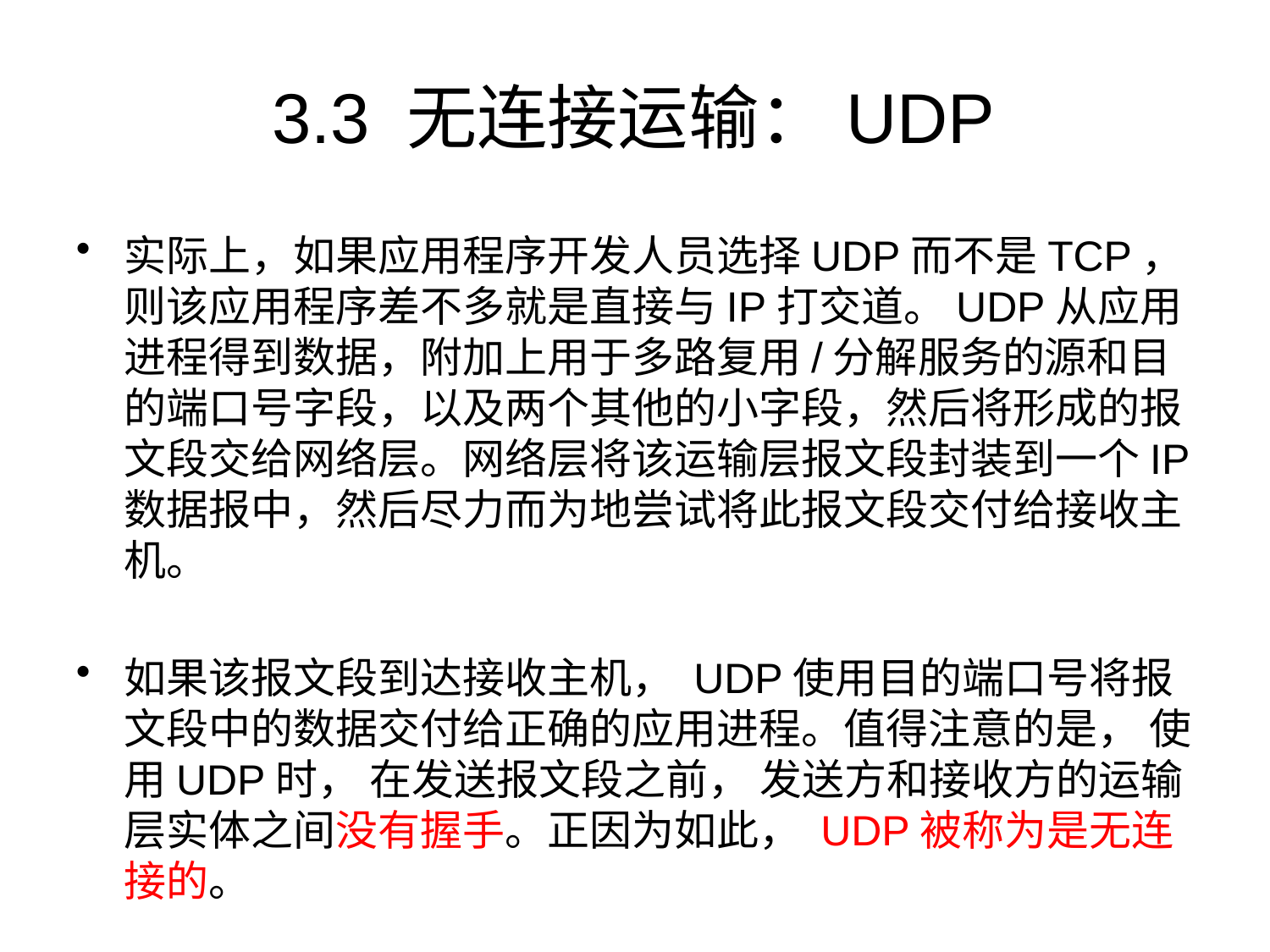

# 3.3 无连接运输：UDP
实际上，如果应用程序开发人员选择UDP而不是TCP， 则该应用程序差不多就是直接与IP打交道。UDP从应用进程得到数据，附加上用于多路复用/分解服务的源和目的端口号字段，以及两个其他的小字段，然后将形成的报文段交给网络层。网络层将该运输层报文段封装到一个IP数据报中，然后尽力而为地尝试将此报文段交付给接收主机。

如果该报文段到达接收主机， UDP使用目的端口号将报文段中的数据交付给正确的应用进程。值得注意的是， 使用UDP时， 在发送报文段之前， 发送方和接收方的运输层实体之间没有握手。正因为如此， UDP被称为是无连接的。